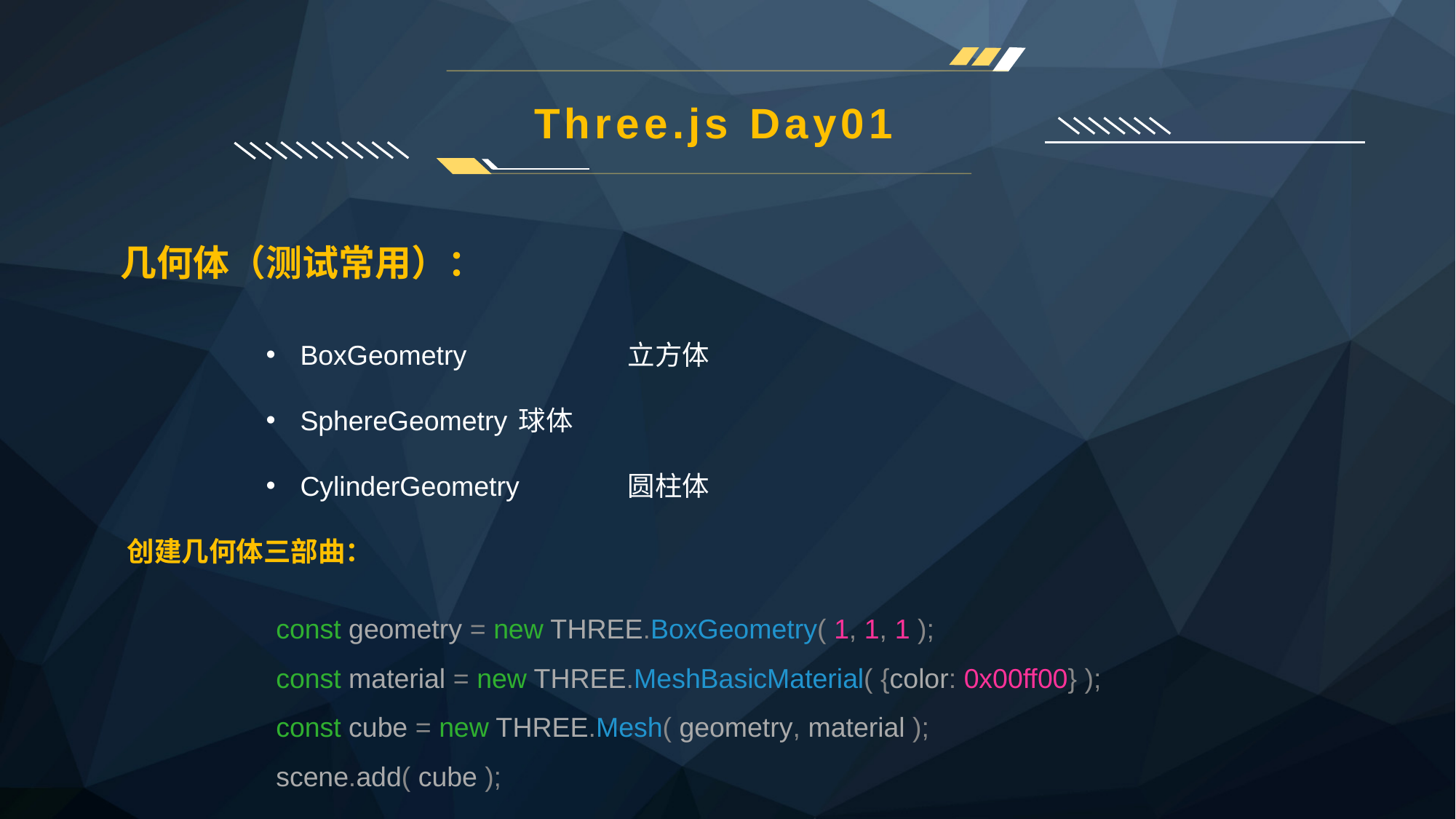

Three.js Day01

几何体（测试常用）：
BoxGeometry		立方体
SphereGeometry	球体
CylinderGeometry	圆柱体
创建几何体三部曲：
const geometry = new THREE.BoxGeometry( 1, 1, 1 );
const material = new THREE.MeshBasicMaterial( {color: 0x00ff00} );
const cube = new THREE.Mesh( geometry, material );
scene.add( cube );